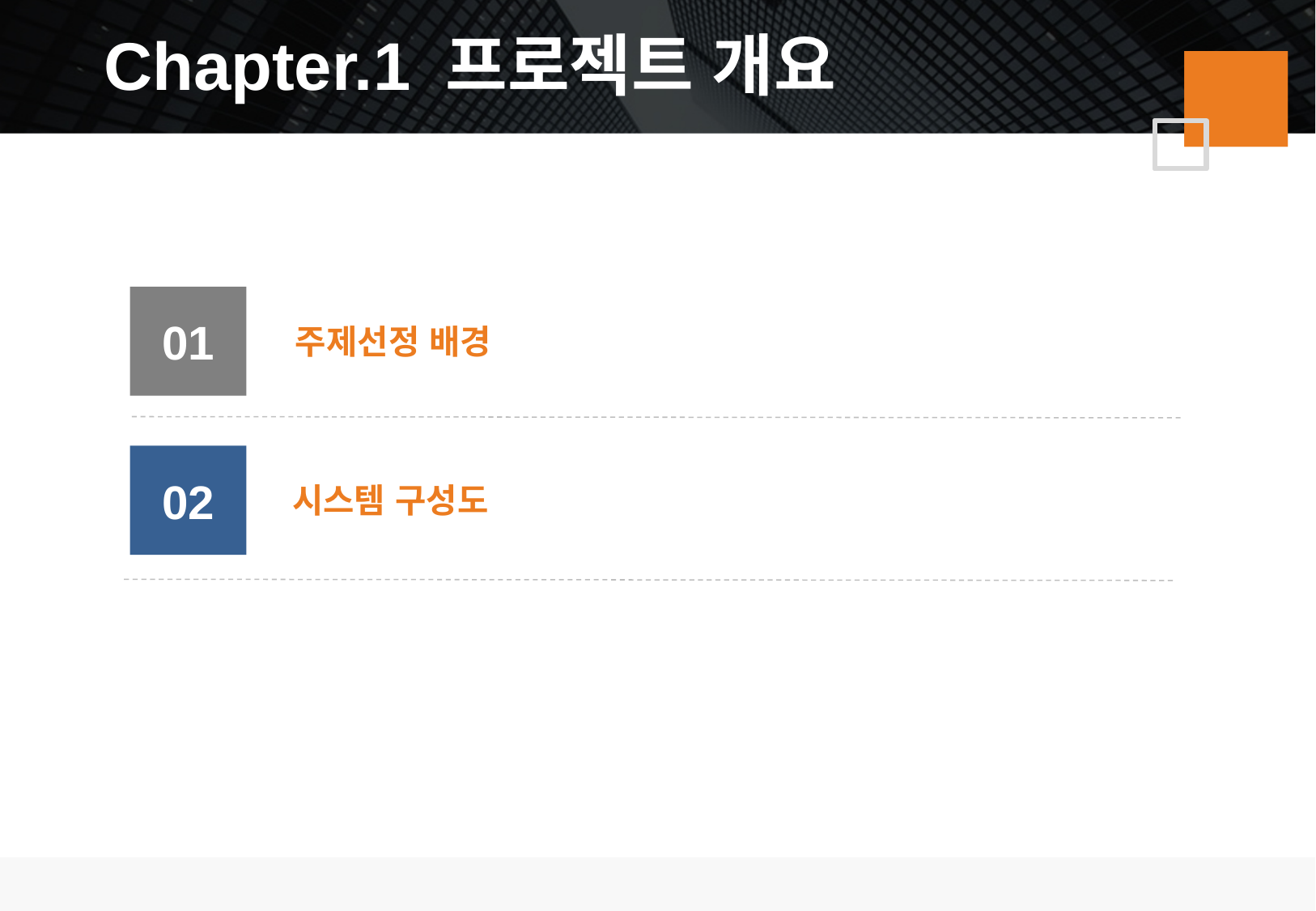

Chapter.1 프로젝트 개요
01
주제선정 배경
02
시스템 구성도